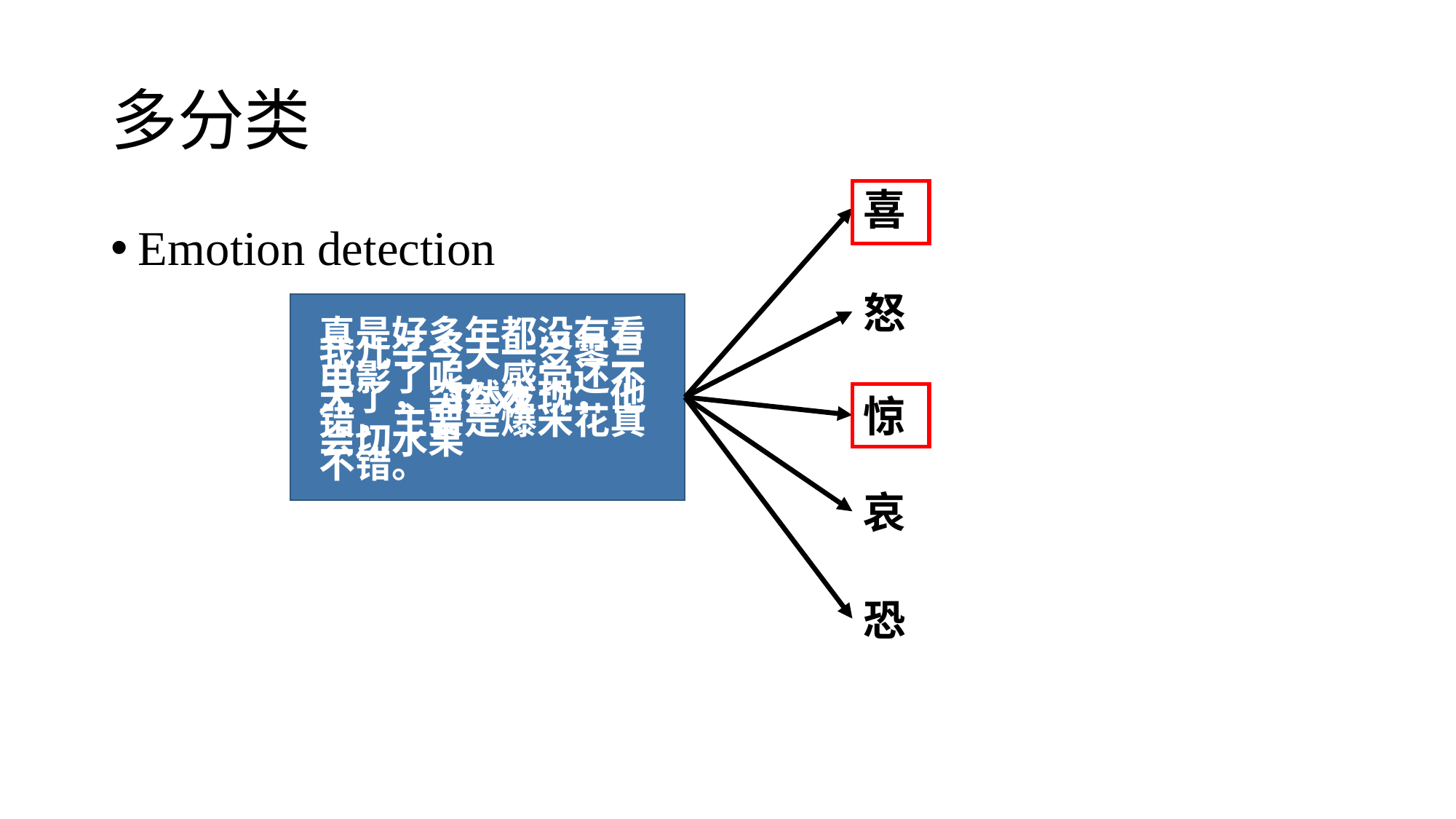

# 多分类
喜

Emotion detection

怒
Text
真是好多年都没有看电影了呢，感觉还不错，主要是爆米花真不错。
我儿子今天一岁零三天了，突然发现，他会切水果

惊
哀
恐